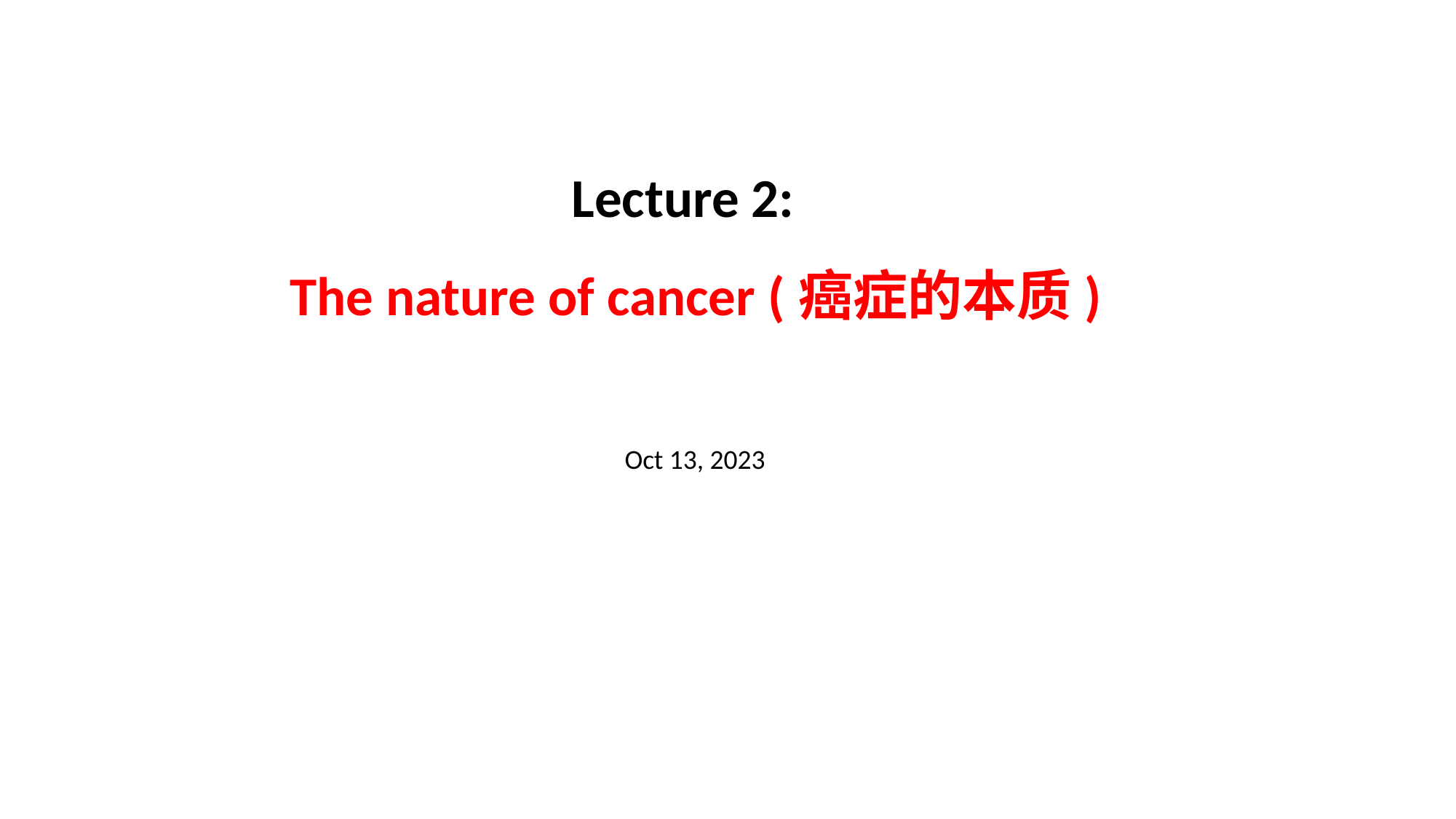

Lecture 2:
The nature of cancer (癌症的本质)
Oct 13, 2023